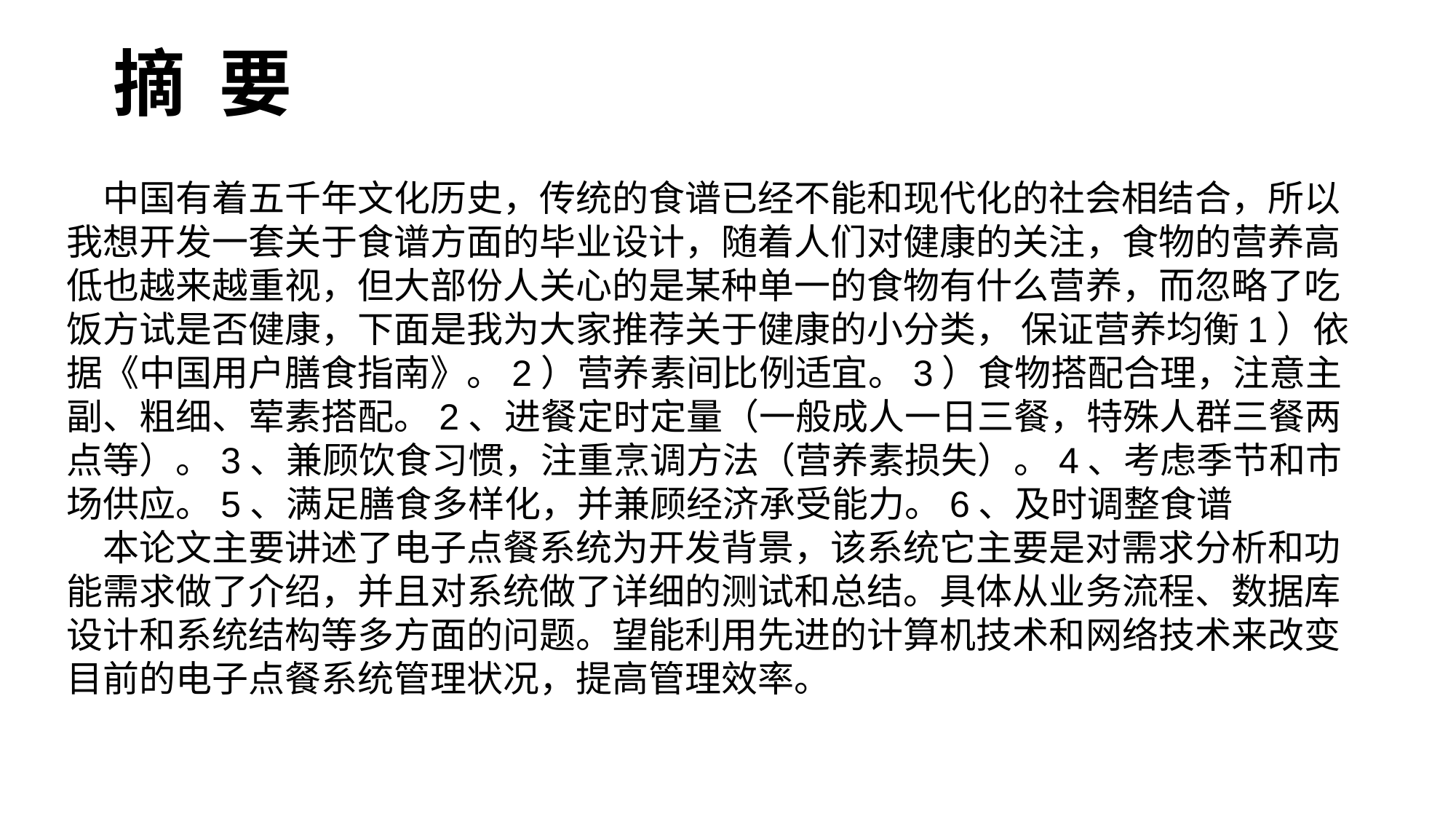

摘  要
中国有着五千年文化历史，传统的食谱已经不能和现代化的社会相结合，所以我想开发一套关于食谱方面的毕业设计，随着人们对健康的关注，食物的营养高低也越来越重视，但大部份人关心的是某种单一的食物有什么营养，而忽略了吃饭方试是否健康，下面是我为大家推荐关于健康的小分类， 保证营养均衡1）依据《中国用户膳食指南》。2）营养素间比例适宜。3）食物搭配合理，注意主副、粗细、荤素搭配。2、进餐定时定量（一般成人一日三餐，特殊人群三餐两点等）。3、兼顾饮食习惯，注重烹调方法（营养素损失）。4、考虑季节和市场供应。5、满足膳食多样化，并兼顾经济承受能力。6、及时调整食谱
本论文主要讲述了电子点餐系统为开发背景，该系统它主要是对需求分析和功能需求做了介绍，并且对系统做了详细的测试和总结。具体从业务流程、数据库设计和系统结构等多方面的问题。望能利用先进的计算机技术和网络技术来改变目前的电子点餐系统管理状况，提高管理效率。